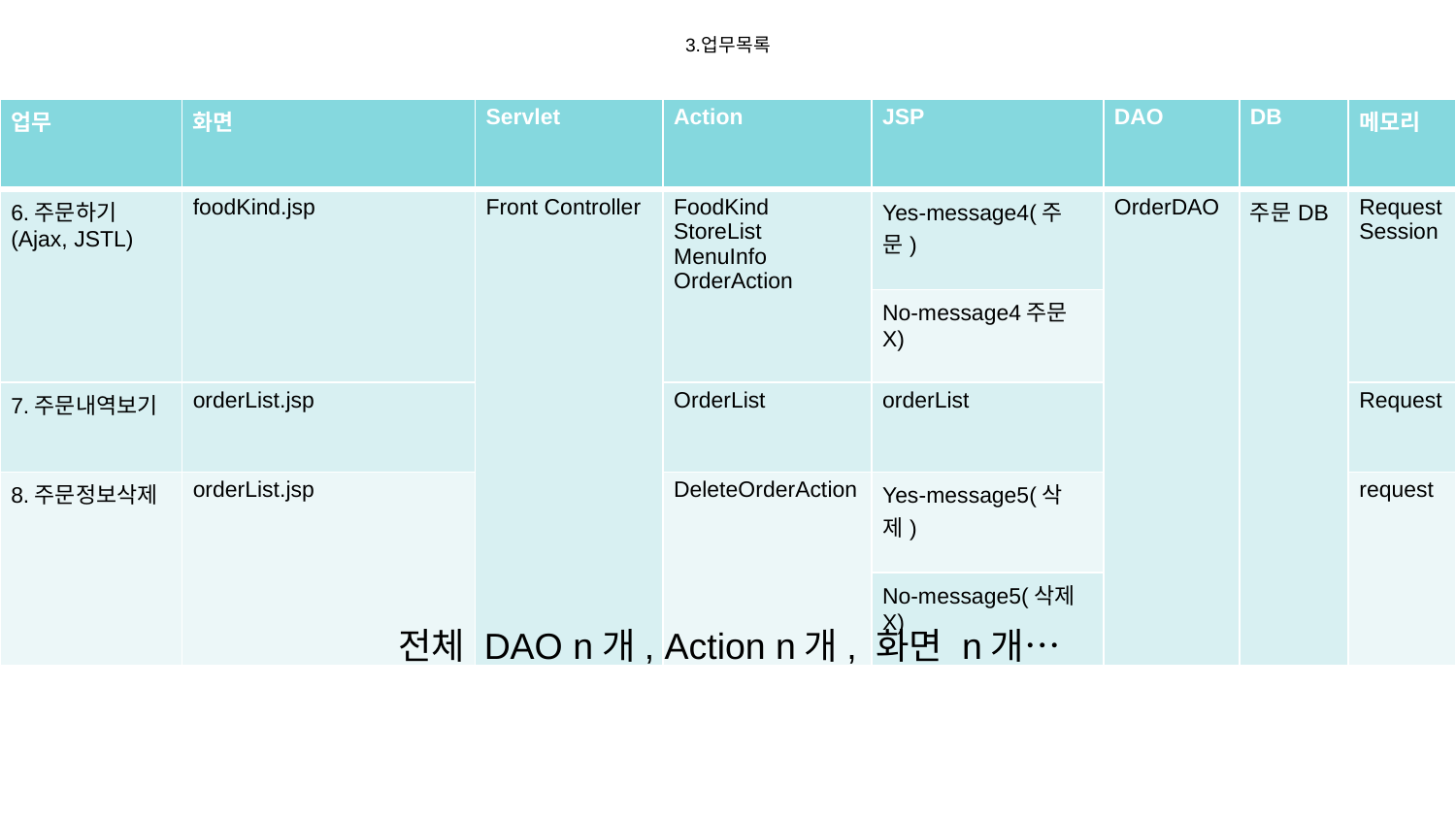

# 3.업무목록
| 업무 | 화면 | Servlet | Action | JSP | DAO | DB | 메모리 |
| --- | --- | --- | --- | --- | --- | --- | --- |
| 6.주문하기 (Ajax, JSTL) | foodKind.jsp | Front Controller | FoodKind StoreList MenuInfo OrderAction | Yes-message4(주문) | OrderDAO | 주문DB | Request Session |
|  |  |  |  | No-message4주문X) |  |  |  |
| 7.주문내역보기 | orderList.jsp |  | OrderList | orderList |  |  | Request |
| 8.주문정보삭제 | orderList.jsp |  | DeleteOrderAction | Yes-message5(삭제) |  |  | request |
|  |  |  |  | No-message5(삭제X) |  |  |  |
전체 DAO n개, Action n개, 화면 n개…